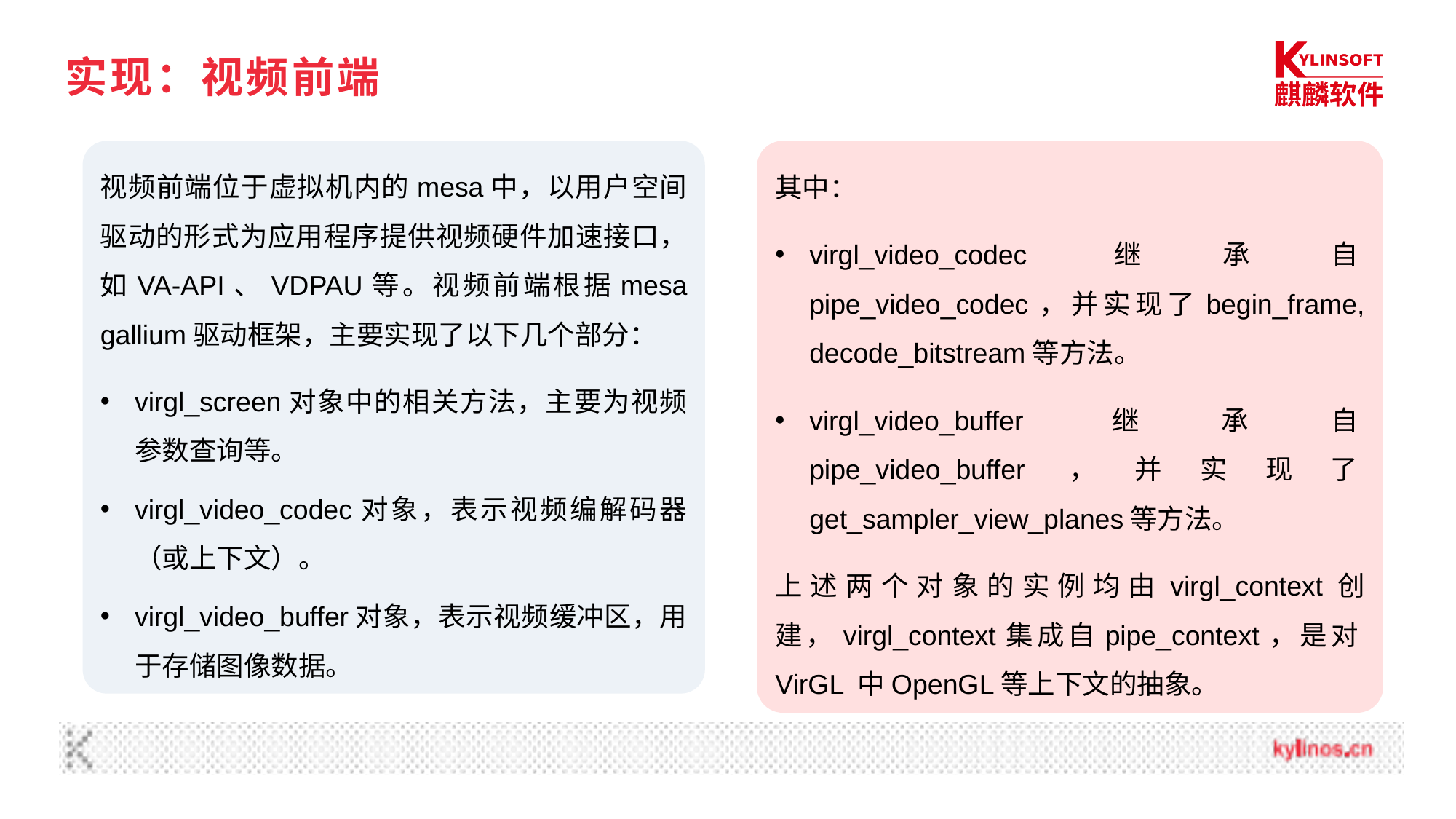

实现：视频前端
视频前端位于虚拟机内的mesa中，以用户空间驱动的形式为应用程序提供视频硬件加速接口，如VA-API、VDPAU等。视频前端根据mesa gallium驱动框架，主要实现了以下几个部分：
virgl_screen对象中的相关方法，主要为视频参数查询等。
virgl_video_codec对象，表示视频编解码器（或上下文）。
virgl_video_buffer对象，表示视频缓冲区，用于存储图像数据。
其中：
virgl_video_codec继承自pipe_video_codec，并实现了begin_frame, decode_bitstream等方法。
virgl_video_buffer继承自pipe_video_buffer，并实现了get_sampler_view_planes等方法。
上述两个对象的实例均由virgl_context创建，virgl_context集成自pipe_context，是对VirGL 中OpenGL等上下文的抽象。